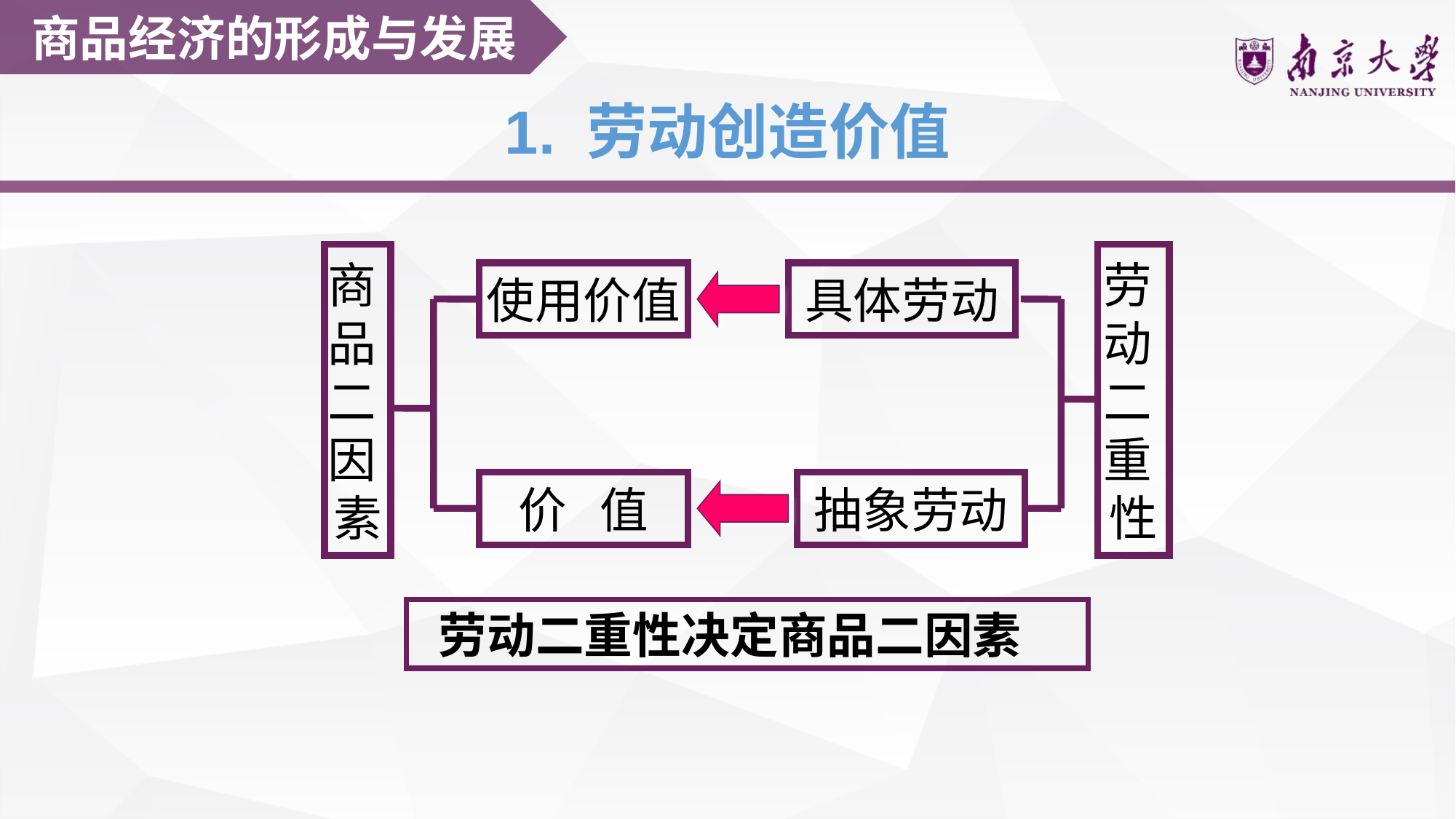

商品经济的形成与发展
1. 劳动创造价值

商
品
二
因
素
劳
动
二
重
性
使用价值
具体劳动

价   值
抽象劳动

劳动二重性决定商品二因素